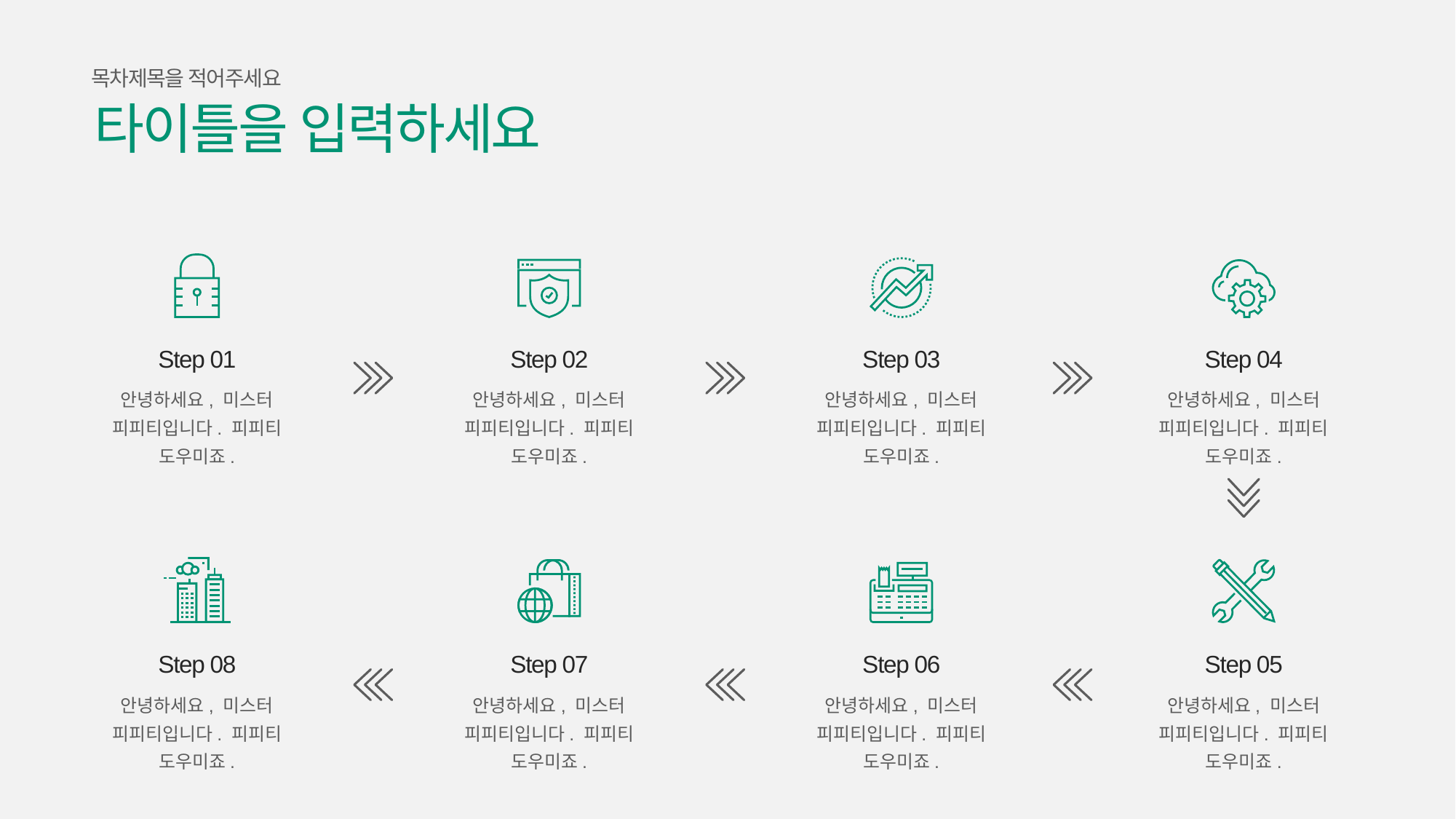

목차제목을 적어주세요
타이틀을 입력하세요

Step 01
Step 02
Step 03
Step 04
안녕하세요, 미스터 피피티입니다. 피피티 도우미죠.
안녕하세요, 미스터 피피티입니다. 피피티 도우미죠.
안녕하세요, 미스터 피피티입니다. 피피티 도우미죠.
안녕하세요, 미스터 피피티입니다. 피피티 도우미죠.

Step 08
Step 07
Step 06
Step 05
안녕하세요, 미스터 피피티입니다. 피피티 도우미죠.
안녕하세요, 미스터 피피티입니다. 피피티 도우미죠.
안녕하세요, 미스터 피피티입니다. 피피티 도우미죠.
안녕하세요, 미스터 피피티입니다. 피피티 도우미죠.